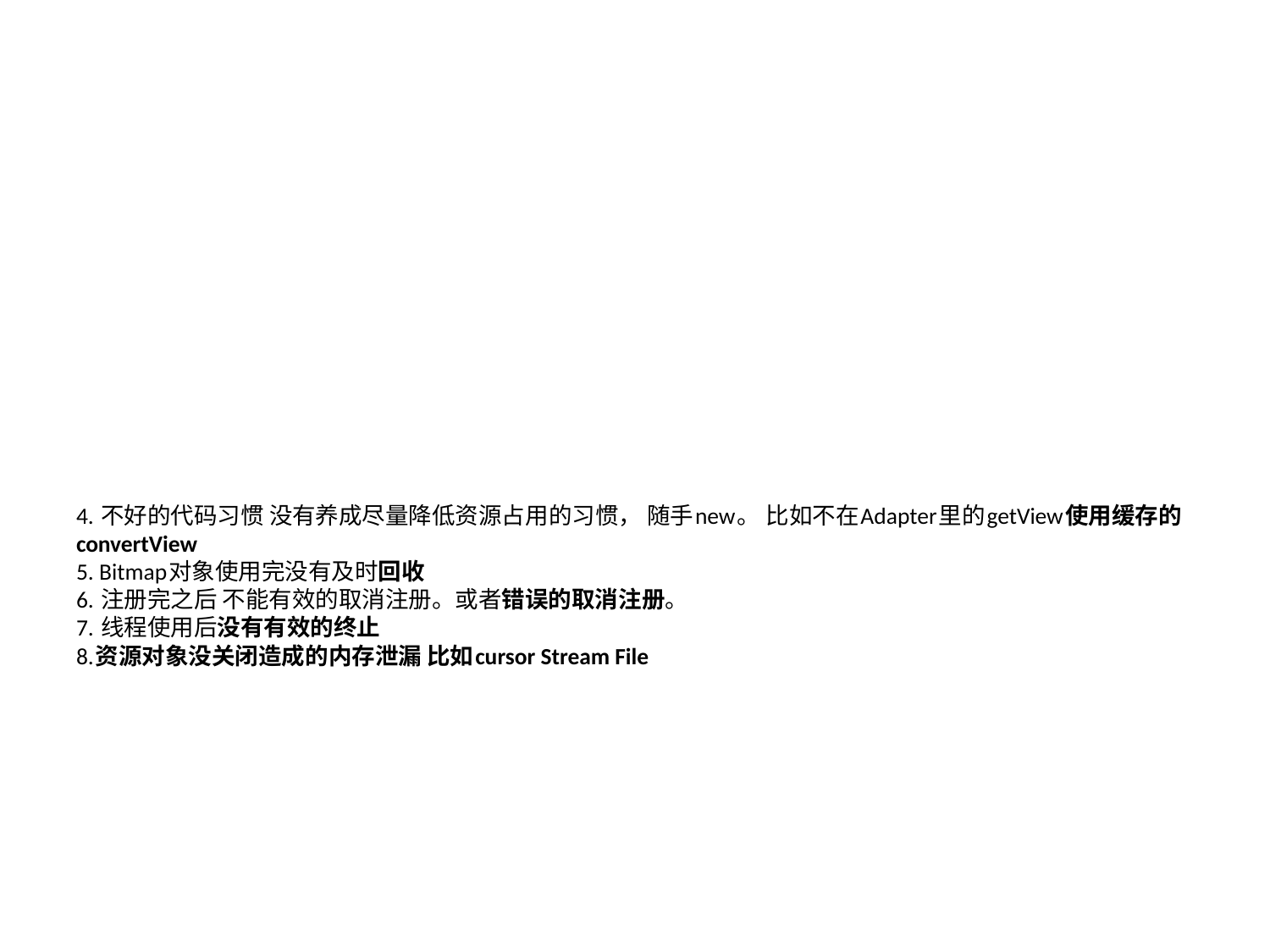

# 4. 不好的代码习惯 没有养成尽量降低资源占用的习惯， 随手new。 比如不在Adapter里的getView使用缓存的convertView 5. Bitmap对象使用完没有及时回收 6. 注册完之后 不能有效的取消注册。或者错误的取消注册。 7. 线程使用后没有有效的终止 8.资源对象没关闭造成的内存泄漏 比如cursor Stream File